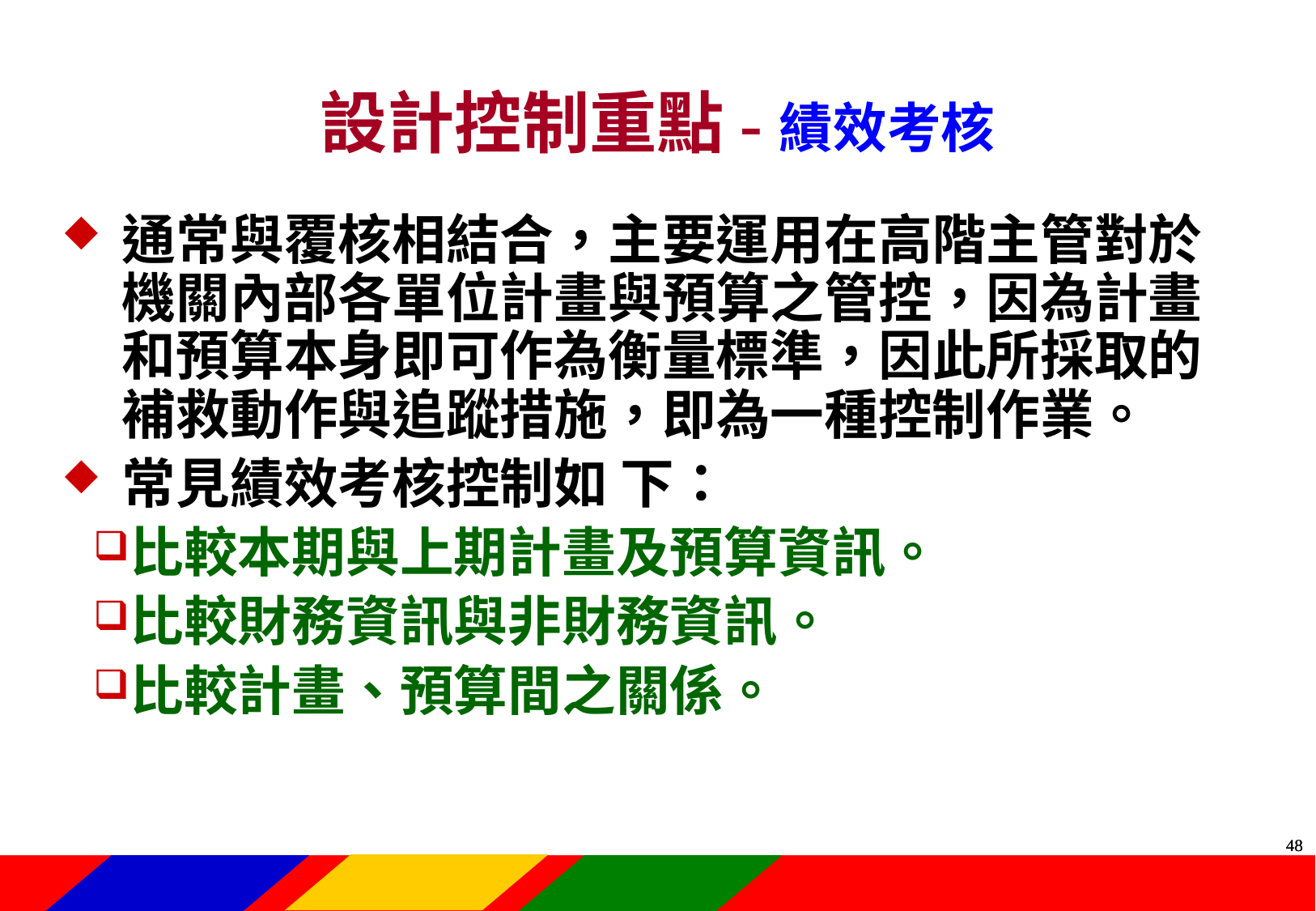

設計控制重點-績效考核
通常與覆核相結合，主要運用在高階主管對於機關內部各單位計畫與預算之管控，因為計畫和預算本身即可作為衡量標準，因此所採取的補救動作與追蹤措施，即為一種控制作業。
常見績效考核控制如 下：
比較本期與上期計畫及預算資訊。
比較財務資訊與非財務資訊。
比較計畫、預算間之關係。
48
48